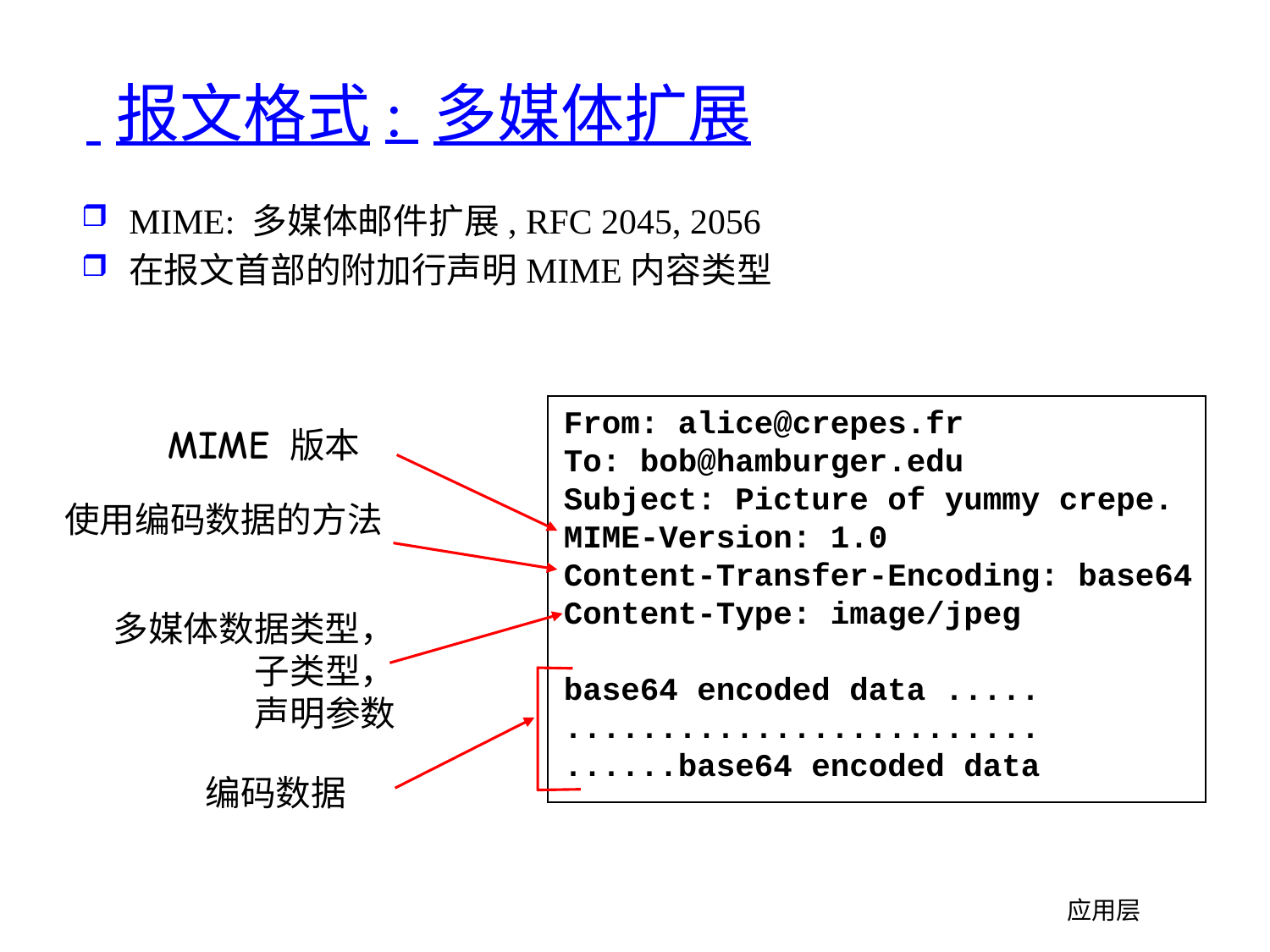

# 报文格式: 多媒体扩展
MIME: 多媒体邮件扩展, RFC 2045, 2056
在报文首部的附加行声明MIME内容类型

From: alice@crepes.fr
To: bob@hamburger.edu
Subject: Picture of yummy crepe.
MIME-Version: 1.0
Content-Transfer-Encoding: base64
Content-Type: image/jpeg

base64 encoded data .....
.........................
......base64 encoded data

MIME 版本

使用编码数据的方法

多媒体数据类型，
子类型，
声明参数

编码数据
应用层
60